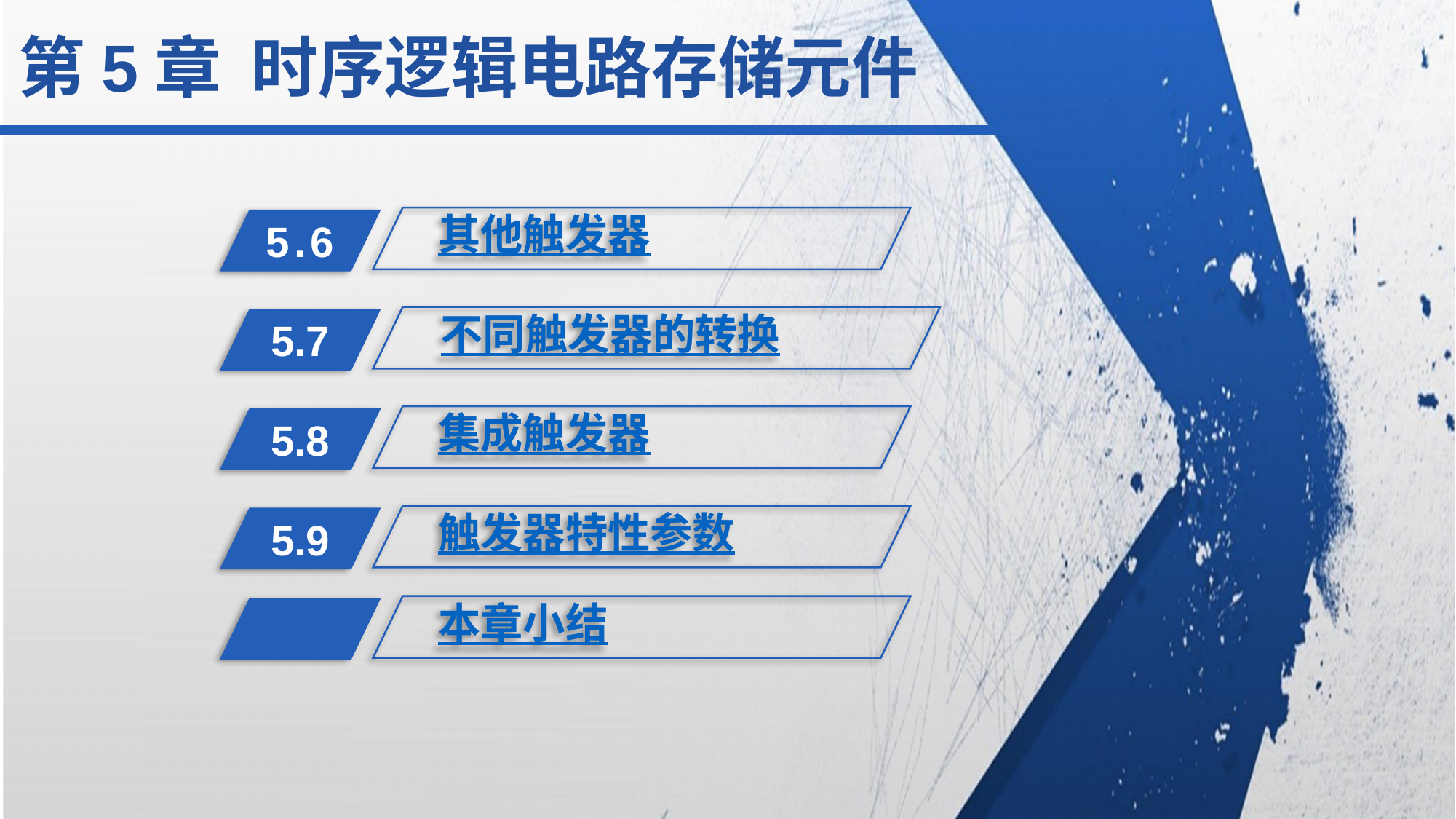

第5章  时序逻辑电路存储元件
其他触发器
5.6
不同触发器的转换
5.7
集成触发器
5.8
触发器特性参数
5.9
本章小结